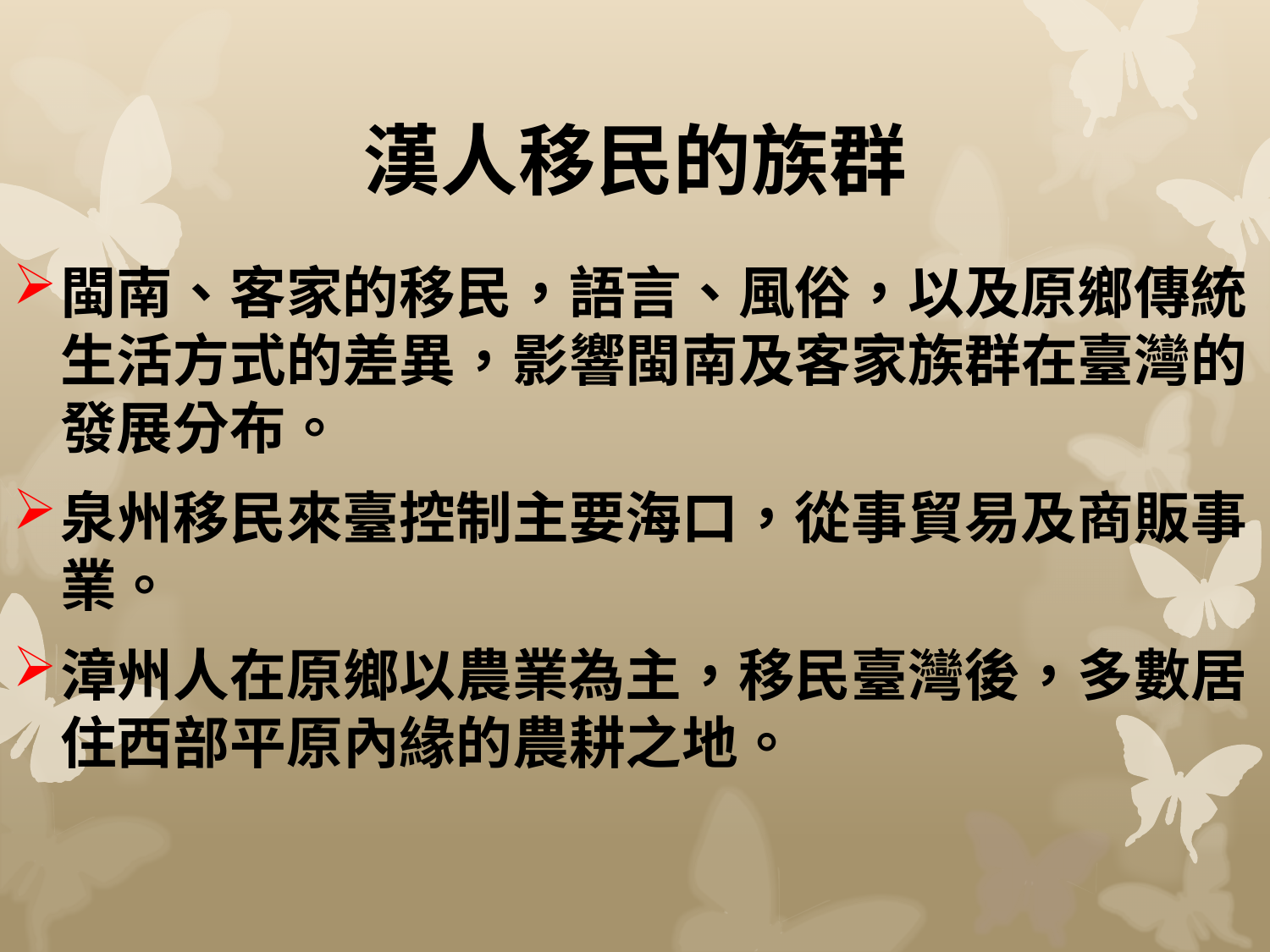

# 漢人移民的族群
閩南、客家的移民，語言、風俗，以及原鄉傳統生活方式的差異，影響閩南及客家族群在臺灣的發展分布。
泉州移民來臺控制主要海口，從事貿易及商販事業。
漳州人在原鄉以農業為主，移民臺灣後，多數居住西部平原內緣的農耕之地。